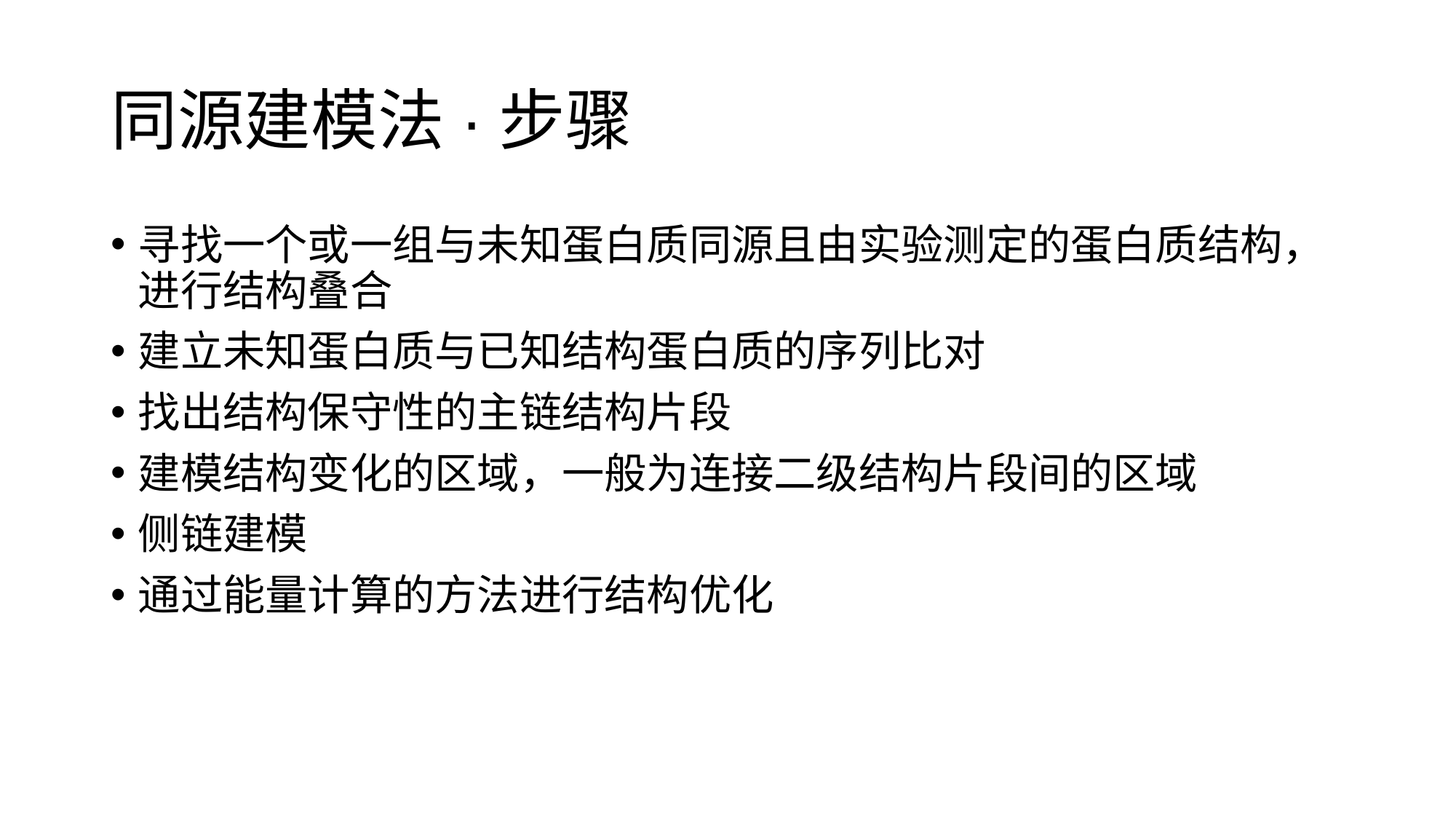

# 同源建模法·步骤
寻找一个或一组与未知蛋白质同源且由实验测定的蛋白质结构，进行结构叠合
建立未知蛋白质与已知结构蛋白质的序列比对
找出结构保守性的主链结构片段
建模结构变化的区域，一般为连接二级结构片段间的区域
侧链建模
通过能量计算的方法进行结构优化